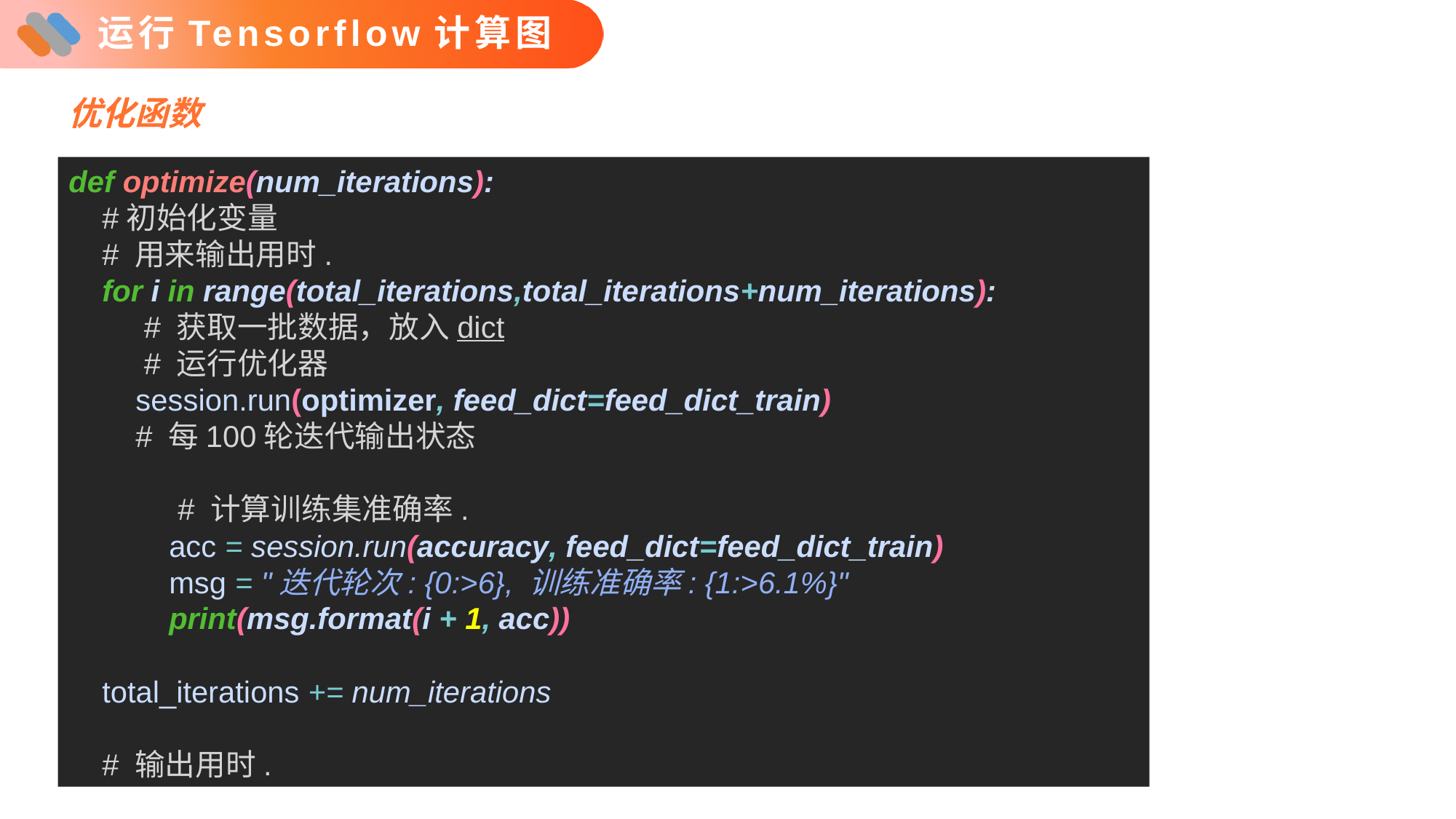

# 运行Tensorflow计算图
优化函数
def optimize(num_iterations):
    #初始化变量
    # 用来输出用时.
    for i in range(total_iterations,total_iterations+num_iterations):
         # 获取一批数据，放入dict
         # 运行优化器
        session.run(optimizer, feed_dict=feed_dict_train)
        # 每100轮迭代输出状态

	# 计算训练集准确率.
            acc = session.run(accuracy, feed_dict=feed_dict_train)
            msg = "迭代轮次: {0:>6}, 训练准确率: {1:>6.1%}"
            print(msg.format(i + 1, acc))

    total_iterations += num_iterations

    # 输出用时.